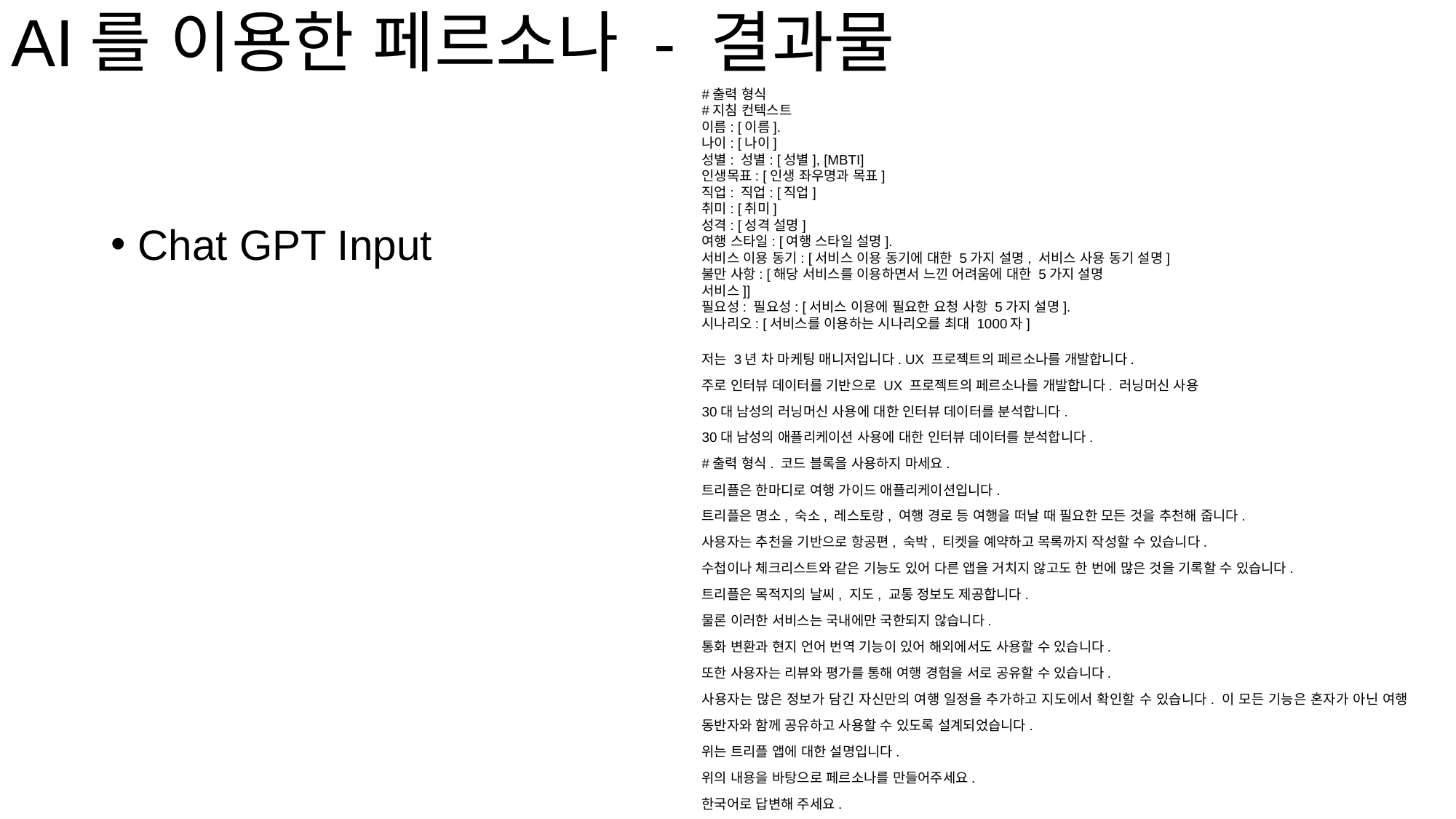

# AI를 이용한 페르소나 - 결과물
#출력 형식
#지침 컨텍스트
이름: [이름].
나이: [나이]
성별: 성별: [성별], [MBTI]
인생목표: [인생 좌우명과 목표]
직업: 직업: [직업]
취미: [취미]
성격: [성격 설명]
여행 스타일: [여행 스타일 설명].
서비스 이용 동기: [서비스 이용 동기에 대한 5가지 설명, 서비스 사용 동기 설명]
불만 사항: [해당 서비스를 이용하면서 느낀 어려움에 대한 5가지 설명
서비스]]
필요성: 필요성: [서비스 이용에 필요한 요청 사항 5가지 설명].
시나리오: [서비스를 이용하는 시나리오를 최대 1000자]
Chat GPT Input
저는 3년 차 마케팅 매니저입니다. UX 프로젝트의 페르소나를 개발합니다.
주로 인터뷰 데이터를 기반으로 UX 프로젝트의 페르소나를 개발합니다. 러닝머신 사용
30대 남성의 러닝머신 사용에 대한 인터뷰 데이터를 분석합니다.
30대 남성의 애플리케이션 사용에 대한 인터뷰 데이터를 분석합니다.
#출력 형식. 코드 블록을 사용하지 마세요.
트리플은 한마디로 여행 가이드 애플리케이션입니다.
트리플은 명소, 숙소, 레스토랑, 여행 경로 등 여행을 떠날 때 필요한 모든 것을 추천해 줍니다.
사용자는 추천을 기반으로 항공편, 숙박, 티켓을 예약하고 목록까지 작성할 수 있습니다.
수첩이나 체크리스트와 같은 기능도 있어 다른 앱을 거치지 않고도 한 번에 많은 것을 기록할 수 있습니다.
트리플은 목적지의 날씨, 지도, 교통 정보도 제공합니다.
물론 이러한 서비스는 국내에만 국한되지 않습니다.
통화 변환과 현지 언어 번역 기능이 있어 해외에서도 사용할 수 있습니다.
또한 사용자는 리뷰와 평가를 통해 여행 경험을 서로 공유할 수 있습니다.
사용자는 많은 정보가 담긴 자신만의 여행 일정을 추가하고 지도에서 확인할 수 있습니다. 이 모든 기능은 혼자가 아닌 여행 동반자와 함께 공유하고 사용할 수 있도록 설계되었습니다.
위는 트리플 앱에 대한 설명입니다.
위의 내용을 바탕으로 페르소나를 만들어주세요.
한국어로 답변해 주세요.